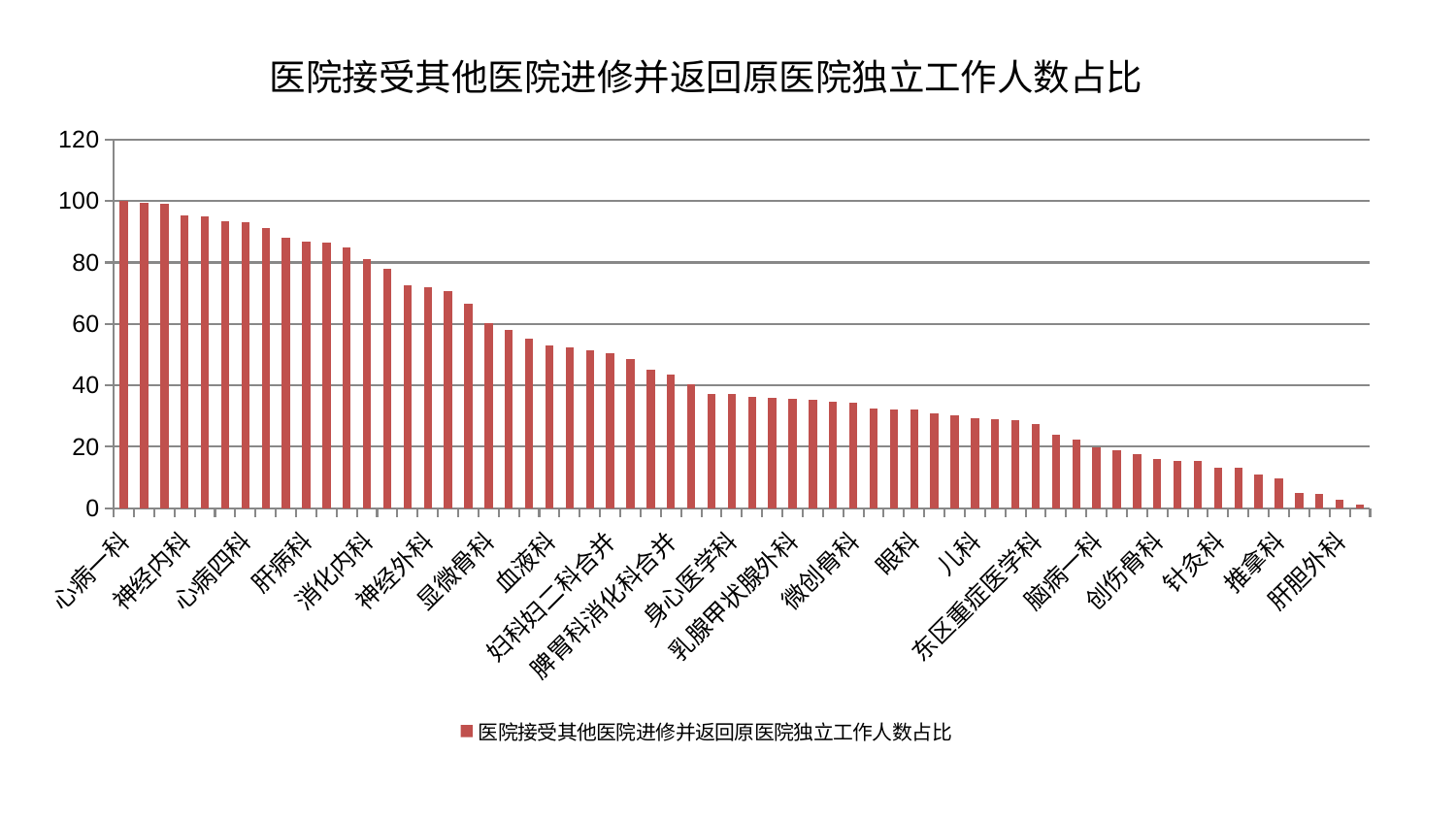

### Chart: 医院接受其他医院进修并返回原医院独立工作人数占比

| Category | 医院接受其他医院进修并返回原医院独立工作人数占比 |
|---|---|
| 心病一科 | 100.0 |
| 耳鼻喉科 | 99.32791457486243 |
| 周围血管科 | 99.01993885681921 |
| 神经内科 | 95.46899313702508 |
| 治未病中心 | 95.09030766569713 |
| 小儿骨科 | 93.52800995112216 |
| 心病四科 | 93.1229459604852 |
| 肛肠科 | 91.0867965375887 |
| 康复科 | 88.16622058504996 |
| 肝病科 | 86.86936730849663 |
| 心病二科 | 86.38736281988362 |
| 重症医学科 | 84.75644983025623 |
| 消化内科 | 81.22313607961652 |
| 胸外科 | 78.1004488560413 |
| 妇二科 | 72.55307923926938 |
| 神经外科 | 71.9824062033682 |
| 小儿推拿科 | 70.78219621856921 |
| 产科 | 66.56791892177282 |
| 显微骨科 | 60.26368110935782 |
| 老年医学科 | 57.93964736771312 |
| 风湿病科 | 55.29973937443901 |
| 血液科 | 52.96493852108862 |
| 东区肾病科 | 52.3297619583465 |
| 综合内科 | 51.4357280094616 |
| 妇科妇二科合并 | 50.616936339366184 |
| 呼吸内科 | 48.462756291608954 |
| 中医外治中心 | 45.25347334319345 |
| 脾胃科消化科合并 | 43.60885678143761 |
| 口腔科 | 40.42134989749699 |
| 脊柱骨科 | 37.27109556420329 |
| 身心医学科 | 37.07303943553765 |
| 心病三科 | 36.328632953909334 |
| 肿瘤内科 | 35.98772781263556 |
| 乳腺甲状腺外科 | 35.58277025860169 |
| 普通外科 | 35.27666082028432 |
| 美容皮肤科 | 34.70674519787056 |
| 微创骨科 | 34.24701775638584 |
| 心血管内科 | 32.40417530538025 |
| 肾脏内科 | 32.268847034687845 |
| 眼科 | 32.12506097125777 |
| 肾病科 | 30.917823822929968 |
| 男科 | 30.29471385774475 |
| 儿科 | 29.3063154108952 |
| 脾胃病科 | 29.149710891383144 |
| 西区重症医学科 | 28.751007968982336 |
| 东区重症医学科 | 27.302793955522677 |
| 泌尿外科 | 23.82093060212744 |
| 中医经典科 | 22.263866045182535 |
| 脑病一科 | 19.90559220085712 |
| 医院 | 18.78567746977464 |
| 内分泌科 | 17.509090026248828 |
| 创伤骨科 | 16.198217627772653 |
| 脑病三科 | 15.514117927076356 |
| 皮肤科 | 15.330368240261246 |
| 针灸科 | 13.264874628460493 |
| 骨科 | 13.068575813559388 |
| 妇科 | 11.027242228007184 |
| 推拿科 | 9.594392200846531 |
| 脑病二科 | 4.854517392632392 |
| 运动损伤骨科 | 4.530572444899219 |
| 肝胆外科 | 2.8772015821738126 |
| 关节骨科 | 1.234377508375594 |
248